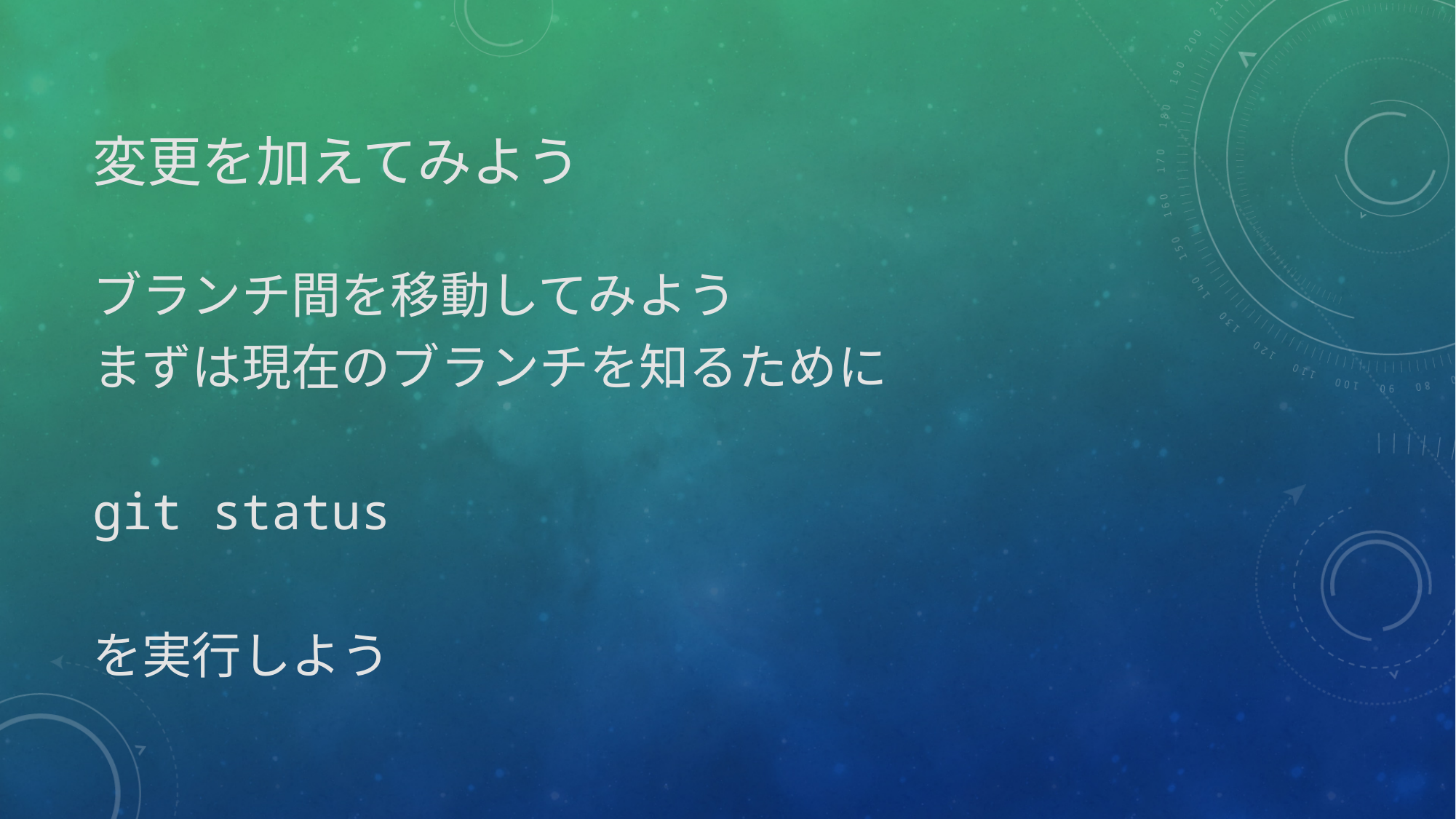

# 変更を加えてみよう
ブランチ間を移動してみよう
まずは現在のブランチを知るために

git status

を実行しよう